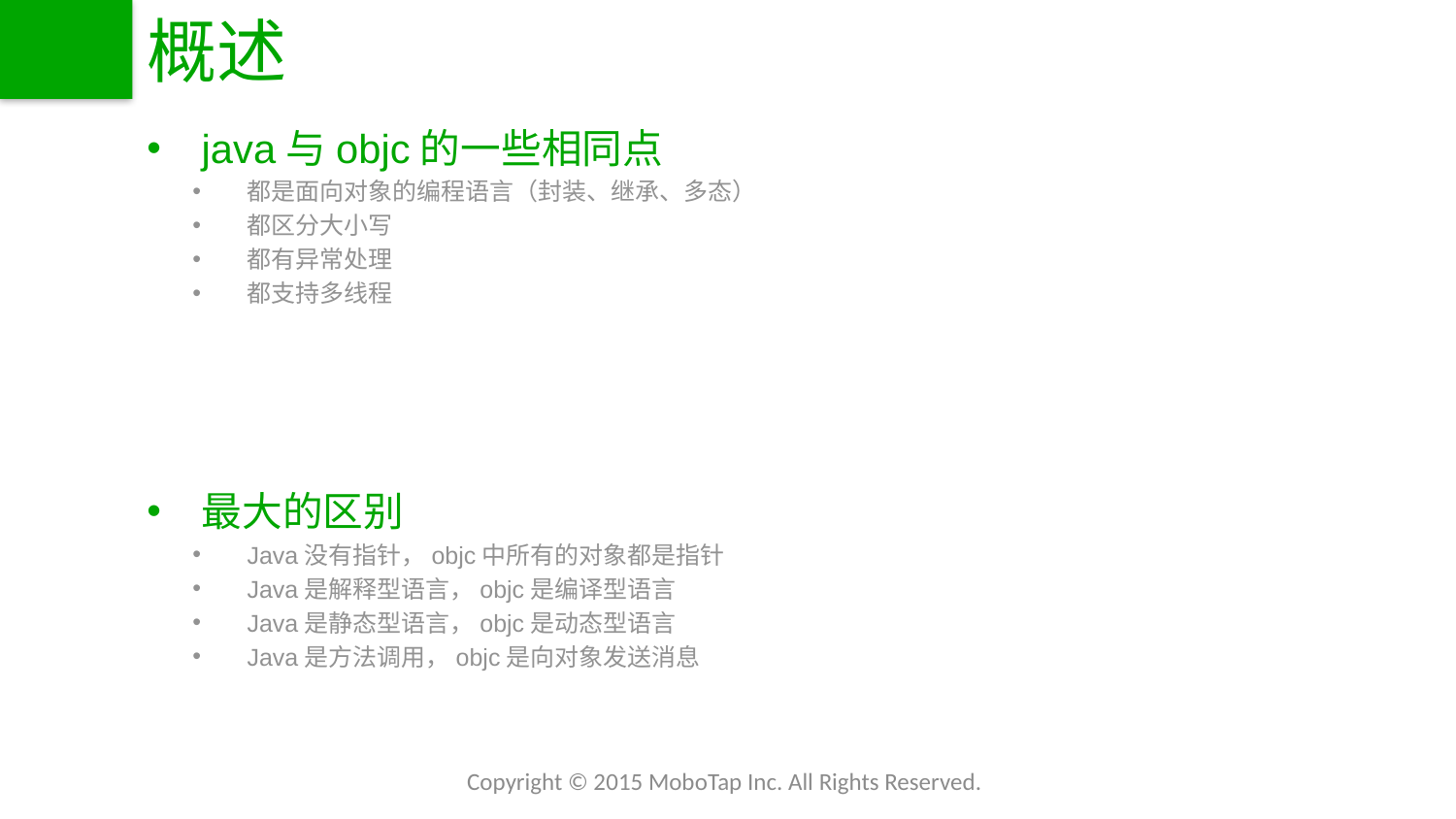

# 概述
java与objc的一些相同点
都是面向对象的编程语言（封装、继承、多态）
都区分大小写
都有异常处理
都支持多线程

最大的区别
Java没有指针，objc中所有的对象都是指针
Java是解释型语言，objc是编译型语言
Java是静态型语言，objc是动态型语言
Java是方法调用，objc是向对象发送消息

Copyright © 2015 MoboTap Inc. All Rights Reserved.